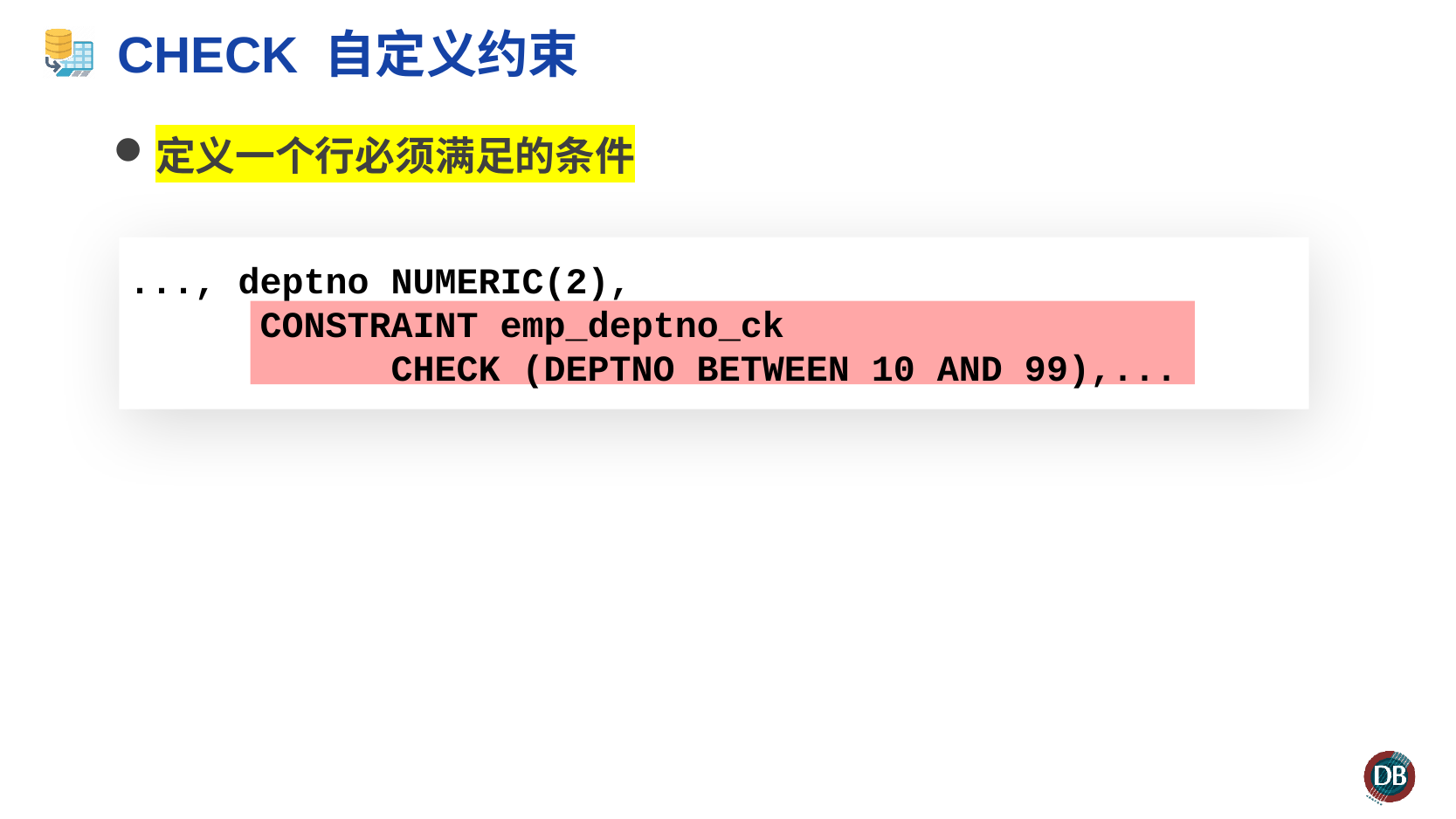

# CHECK 自定义约束
定义一个行必须满足的条件

..., deptno	NUMERIC(2),
      CONSTRAINT emp_deptno_ck
            CHECK (DEPTNO BETWEEN 10 AND 99),...